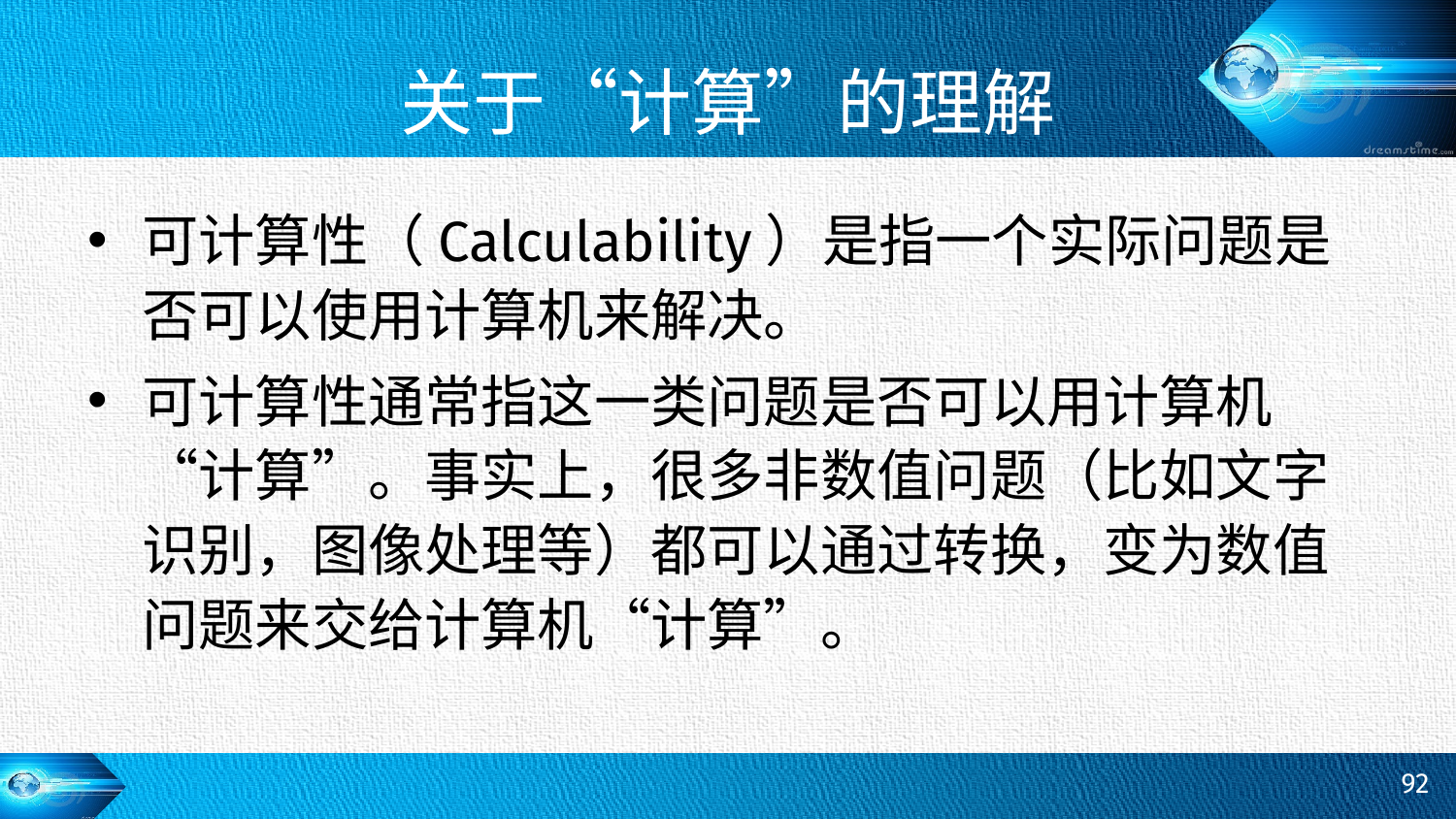

# 关于“计算”的理解
可计算性（Calculability）是指一个实际问题是否可以使用计算机来解决。
可计算性通常指这一类问题是否可以用计算机“计算”。事实上，很多非数值问题（比如文字识别，图像处理等）都可以通过转换，变为数值问题来交给计算机“计算”。
92